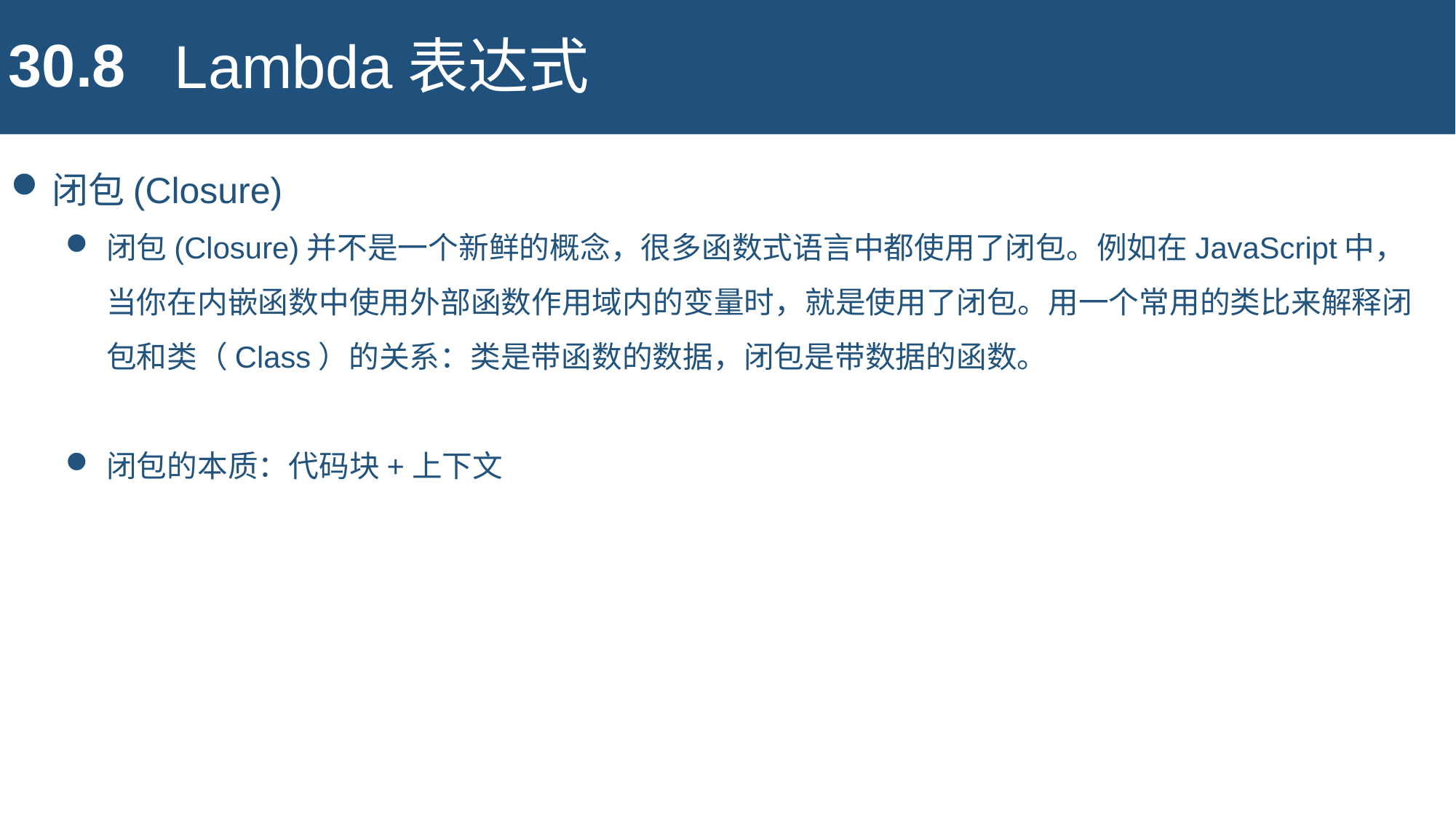

30.8
Lambda表达式
闭包(Closure)
闭包(Closure)并不是一个新鲜的概念，很多函数式语言中都使用了闭包。例如在JavaScript中，当你在内嵌函数中使用外部函数作用域内的变量时，就是使用了闭包。用一个常用的类比来解释闭包和类（Class）的关系：类是带函数的数据，闭包是带数据的函数。

闭包的本质：代码块+上下文